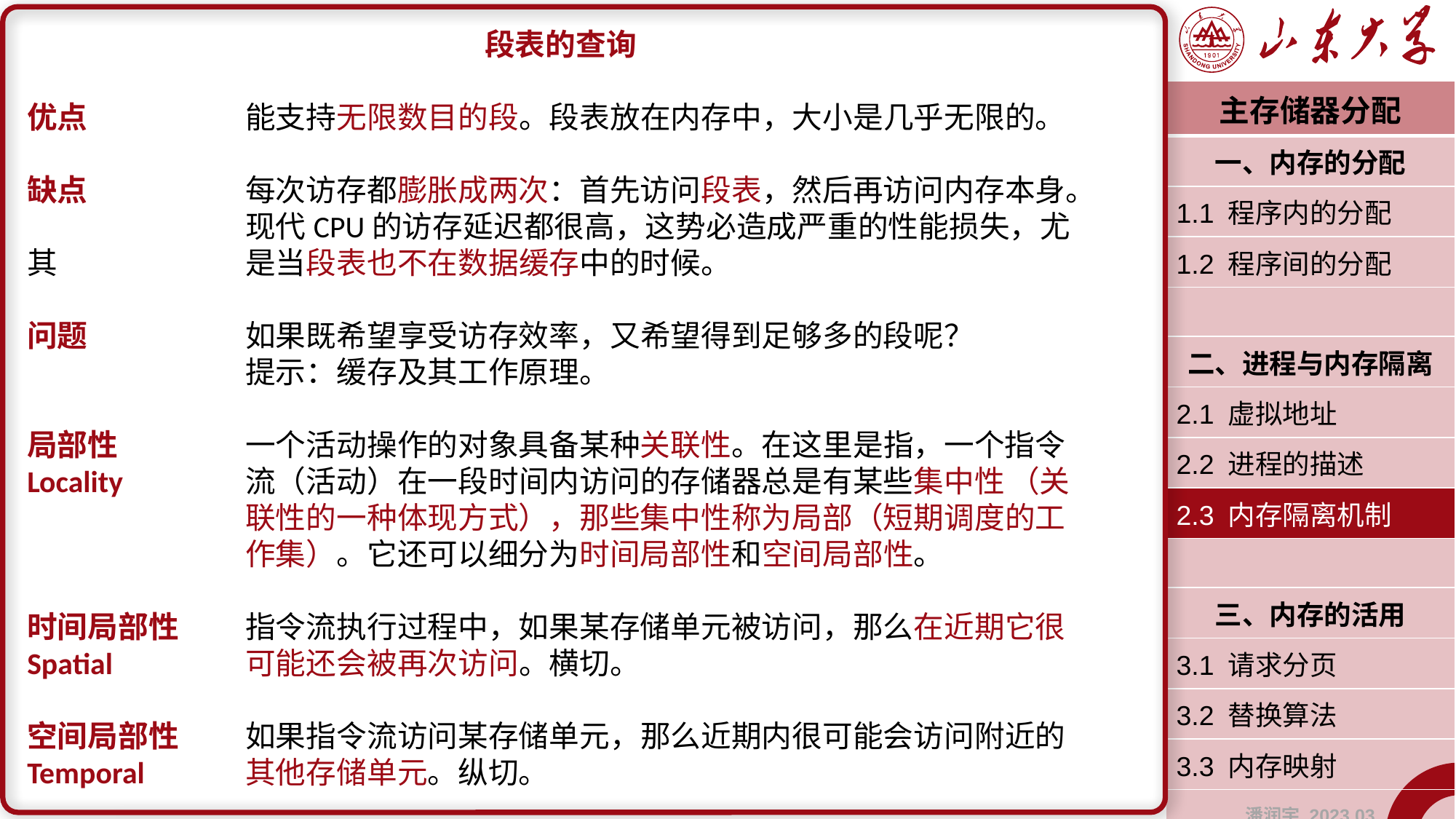

段表的查询

优点		能支持无限数目的段。段表放在内存中，大小是几乎无限的。

缺点		每次访存都膨胀成两次：首先访问段表，然后再访问内存本身。		现代CPU的访存延迟都很高，这势必造成严重的性能损失，尤其		是当段表也不在数据缓存中的时候。

问题		如果既希望享受访存效率，又希望得到足够多的段呢？
		提示：缓存及其工作原理。

局部性		一个活动操作的对象具备某种关联性。在这里是指，一个指令
Locality		流（活动）在一段时间内访问的存储器总是有某些集中性	（关		联性的一种体现方式），那些集中性称为局部（短期调度的工		作集）。它还可以细分为时间局部性和空间局部性。

时间局部性	指令流执行过程中，如果某存储单元被访问，那么在近期它很Spatial		可能还会被再次访问。横切。

空间局部性	如果指令流访问某存储单元，那么近期内很可能会访问附近的Temporal	其他存储单元。纵切。
| 主存储器分配 |
| --- |
| 一、内存的分配 |
| 1.1 程序内的分配 |
| 1.2 程序间的分配 |
|  |
| 二、进程与内存隔离 |
| 2.1 虚拟地址 |
| 2.2 进程的描述 |
| 2.3 内存隔离机制 |
|  |
| 三、内存的活用 |
| 3.1 请求分页 |
| 3.2 替换算法 |
| 3.3 内存映射 |
| 潘润宇 2023.03 |